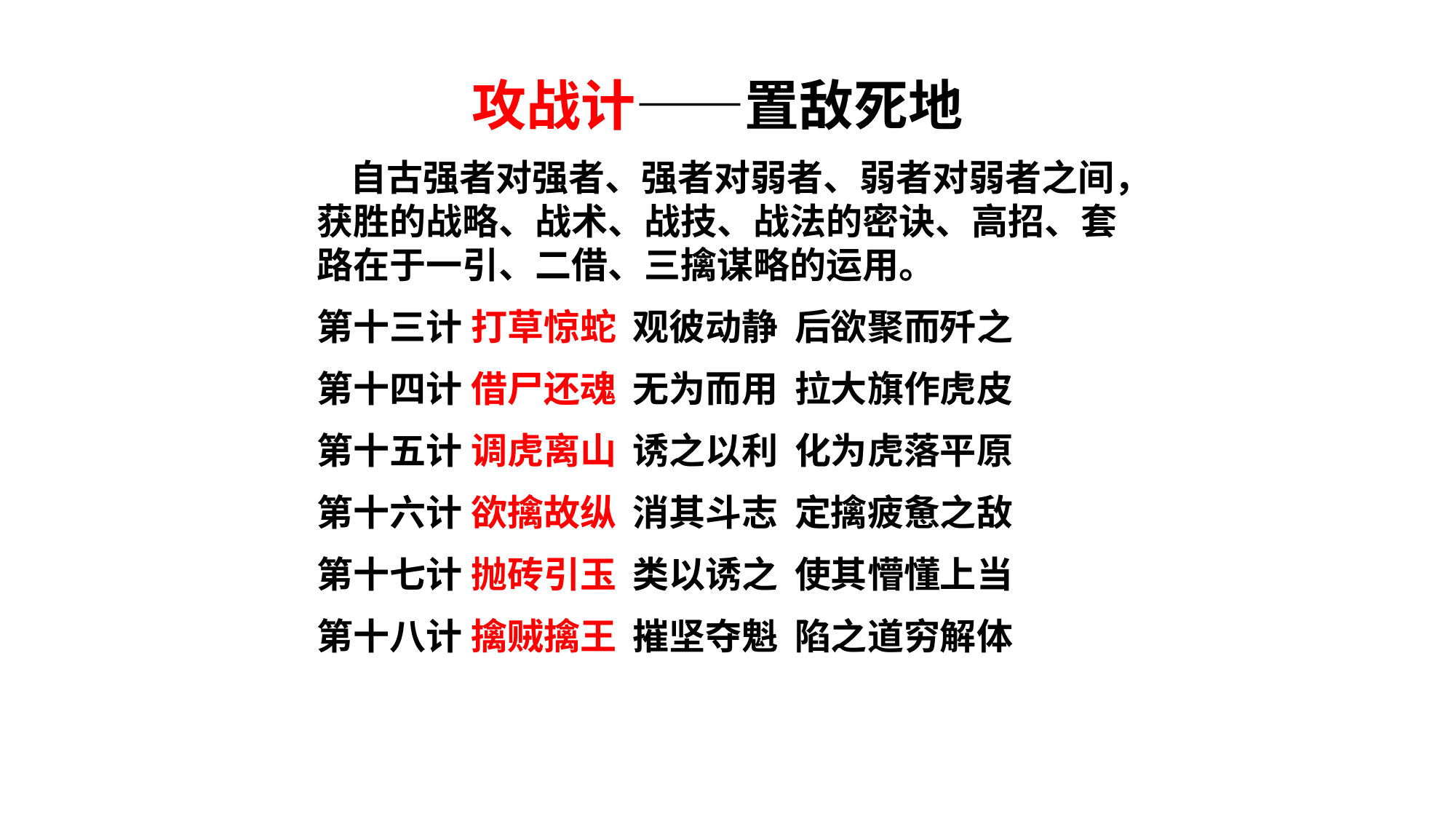

攻战计——置敌死地
   自古强者对强者、强者对弱者、弱者对弱者之间，获胜的战略、战术、战技、战法的密诀、高招、套路在于一引、二借、三擒谋略的运用。
第十三计 打草惊蛇  观彼动静  后欲聚而歼之
第十四计 借尸还魂  无为而用  拉大旗作虎皮
第十五计 调虎离山  诱之以利  化为虎落平原
第十六计 欲擒故纵  消其斗志  定擒疲惫之敌
第十七计 抛砖引玉  类以诱之  使其懵懂上当
第十八计 擒贼擒王  摧坚夺魁  陷之道穷解体